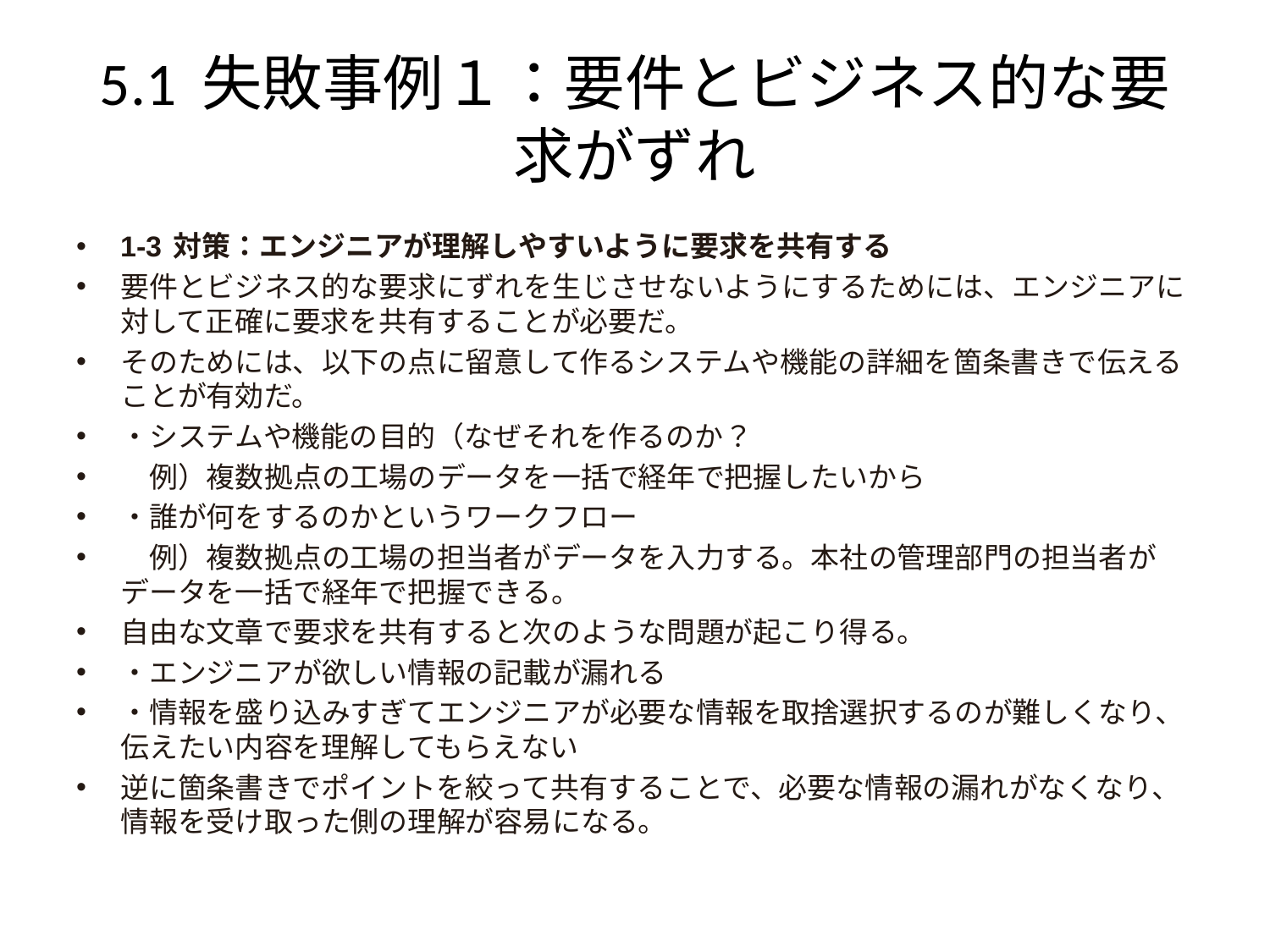

# 5.1 失敗事例１：要件とビジネス的な要求がずれ
1-3 対策：エンジニアが理解しやすいように要求を共有する
要件とビジネス的な要求にずれを生じさせないようにするためには、エンジニアに対して正確に要求を共有することが必要だ。
そのためには、以下の点に留意して作るシステムや機能の詳細を箇条書きで伝えることが有効だ。
・システムや機能の目的（なぜそれを作るのか？
　例）複数拠点の工場のデータを一括で経年で把握したいから
・誰が何をするのかというワークフロー
　例）複数拠点の工場の担当者がデータを入力する。本社の管理部門の担当者がデータを一括で経年で把握できる。
自由な文章で要求を共有すると次のような問題が起こり得る。
・エンジニアが欲しい情報の記載が漏れる
・情報を盛り込みすぎてエンジニアが必要な情報を取捨選択するのが難しくなり、伝えたい内容を理解してもらえない
逆に箇条書きでポイントを絞って共有することで、必要な情報の漏れがなくなり、情報を受け取った側の理解が容易になる。